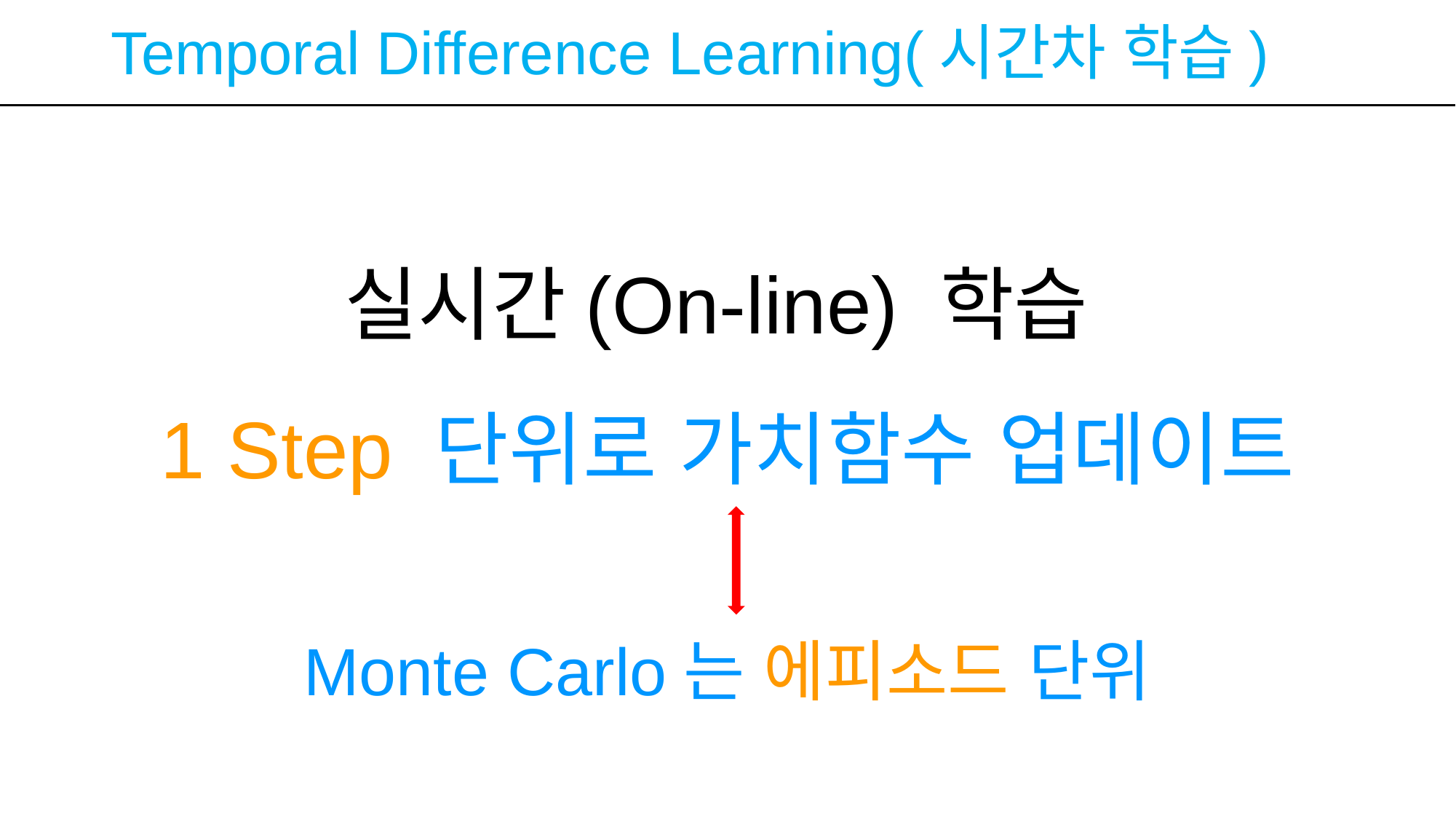

# Temporal Difference Learning(시간차 학습)
실시간(On-line) 학습
1 Step 단위로 가치함수 업데이트

Monte Carlo는 에피소드 단위